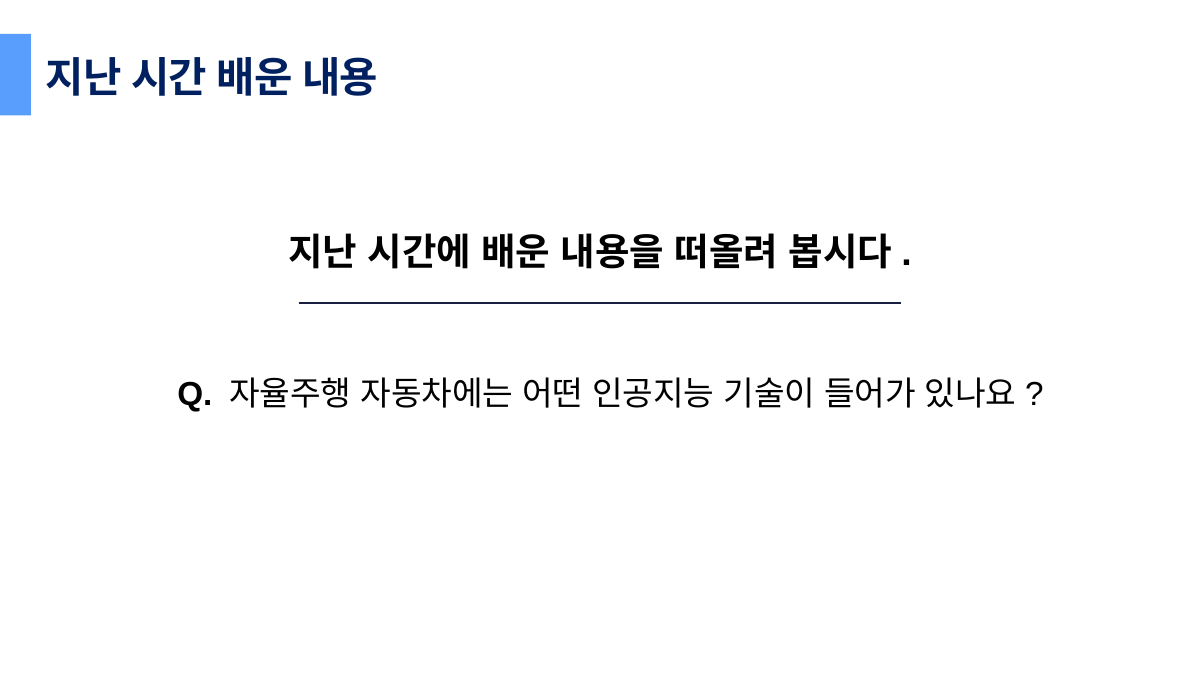

지난 시간 배운 내용
지난 시간에 배운 내용을 떠올려 봅시다.
Q. 자율주행 자동차에는 어떤 인공지능 기술이 들어가 있나요?